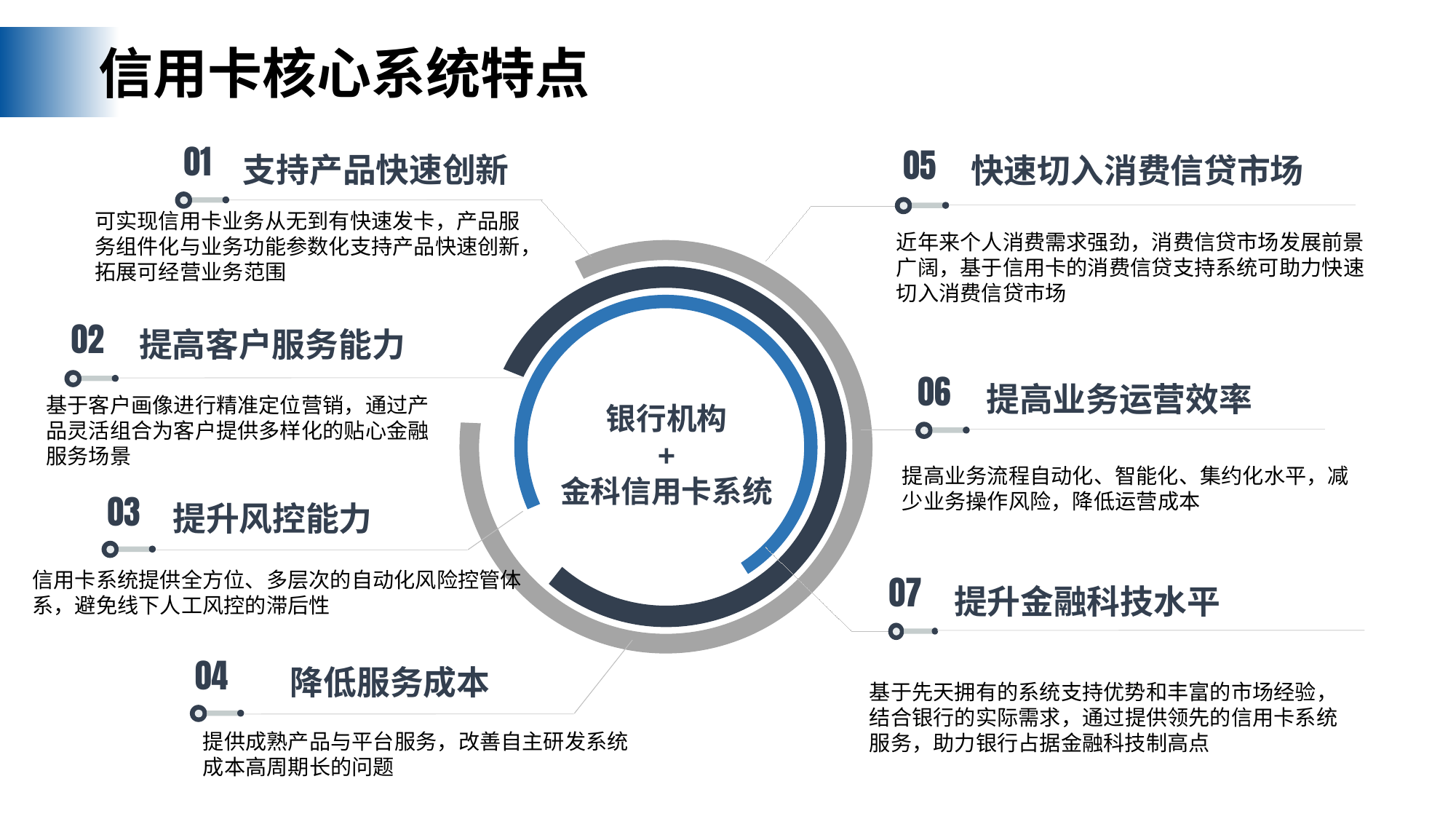

业务规模与资产质量始终处于行业领先

信用卡核心系统特点
支持产品快速创新
快速切入消费信贷市场
01
05

可实现信用卡业务从无到有快速发卡，产品服务组件化与业务功能参数化支持产品快速创新，拓展可经营业务范围

近年来个人消费需求强劲，消费信贷市场发展前景广阔，基于信用卡的消费信贷支持系统可助力快速切入消费信贷市场

提高客户服务能力
02

提高业务运营效率
06
基于客户画像进行精准定位营销，通过产品灵活组合为客户提供多样化的贴心金融服务场景
银行机构
+
金科信用卡系统

提高业务流程自动化、智能化、集约化水平，减少业务操作风险，降低运营成本
提升风控能力
03

信用卡系统提供全方位、多层次的自动化风险控管体系，避免线下人工风控的滞后性
提升金融科技水平
07

降低服务成本
04

基于先天拥有的系统支持优势和丰富的市场经验，结合银行的实际需求，通过提供领先的信用卡系统服务，助力银行占据金融科技制高点
提供成熟产品与平台服务，改善自主研发系统成本高周期长的问题